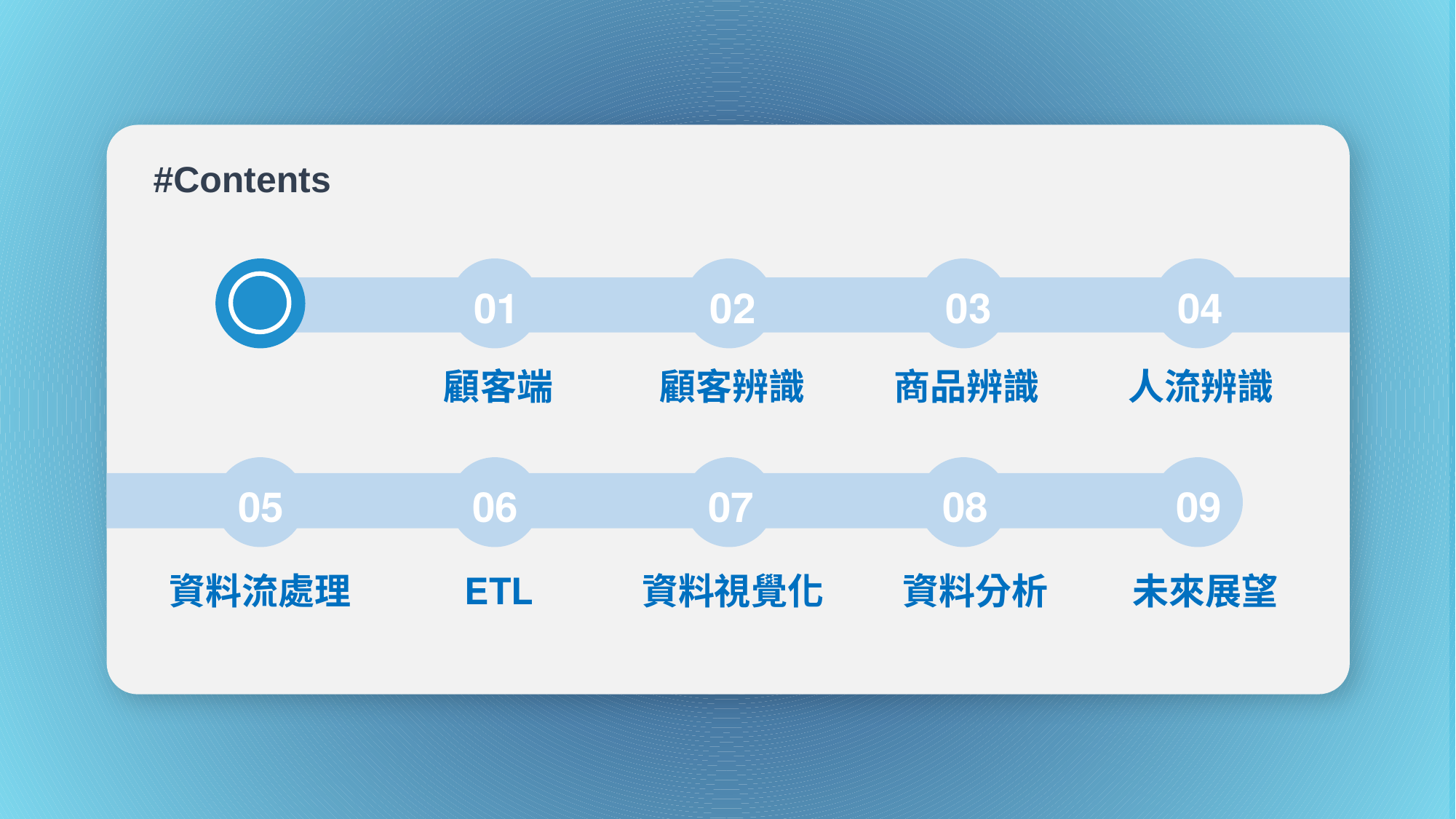

#Contents

01
02
03
04
顧客端
顧客辨識
商品辨識
人流辨識

05
06
07
08
09
資料流處理
ETL
資料視覺化
資料分析
未來展望